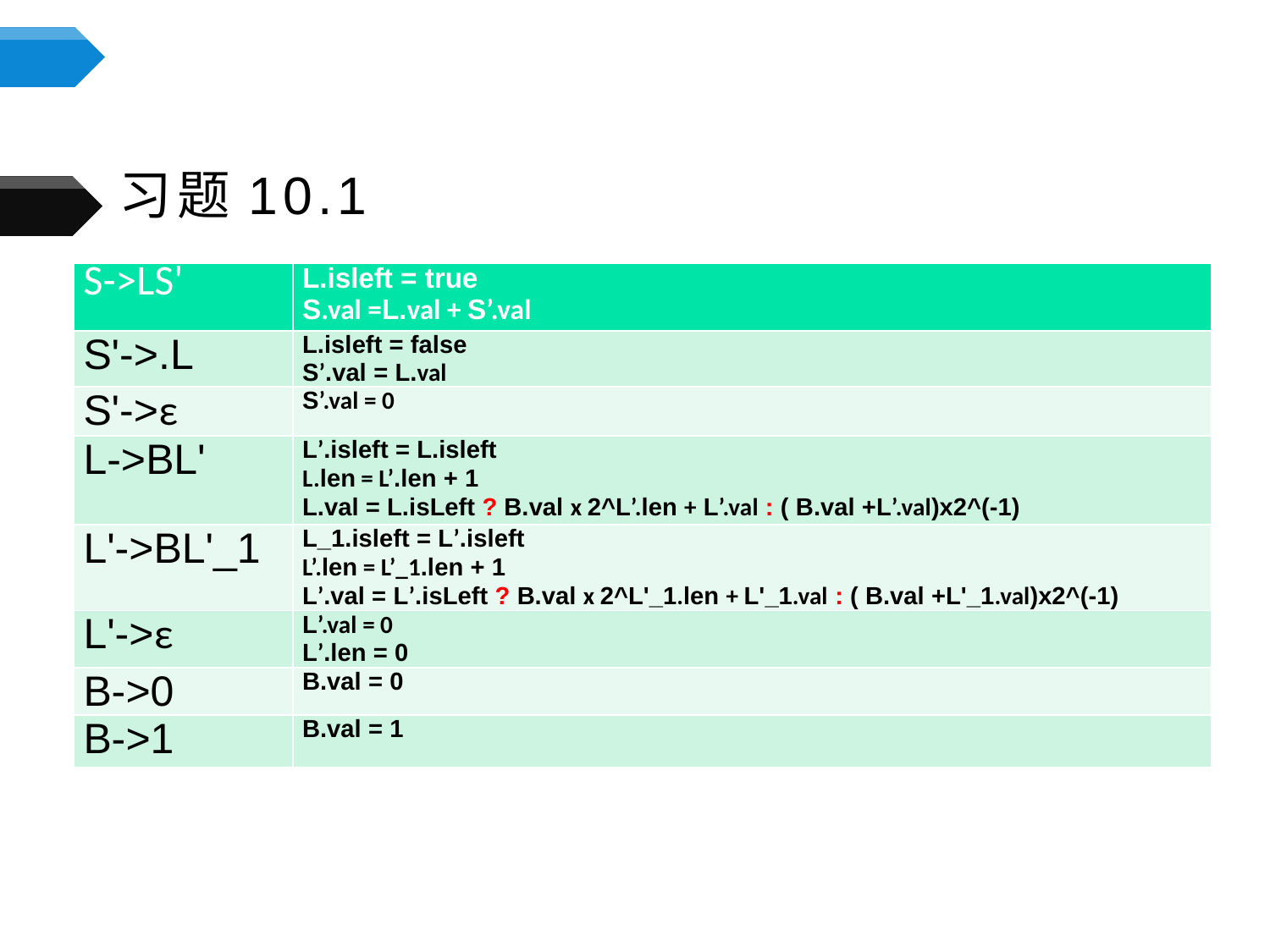

# 习题10.1
| S->LS' | L.isleft = true S.val =L.val + S’.val |
| --- | --- |
| S'->.L | L.isleft = false S’.val = L.val |
| S'->ε | S’.val = 0 |
| L->BL' | L’.isleft = L.isleft L.len = L’.len + 1 L.val = L.isLeft ? B.val x 2^L’.len + L’.val : ( B.val +L’.val)x2^(-1) |
| L'->BL'\_1 | L\_1.isleft = L’.isleft L’.len = L’\_1.len + 1 L’.val = L’.isLeft ? B.val x 2^L'\_1.len + L'\_1.val : ( B.val +L'\_1.val)x2^(-1) |
| L'->ε | L’.val = 0 L’.len = 0 |
| B->0 | B.val = 0 |
| B->1 | B.val = 1 |